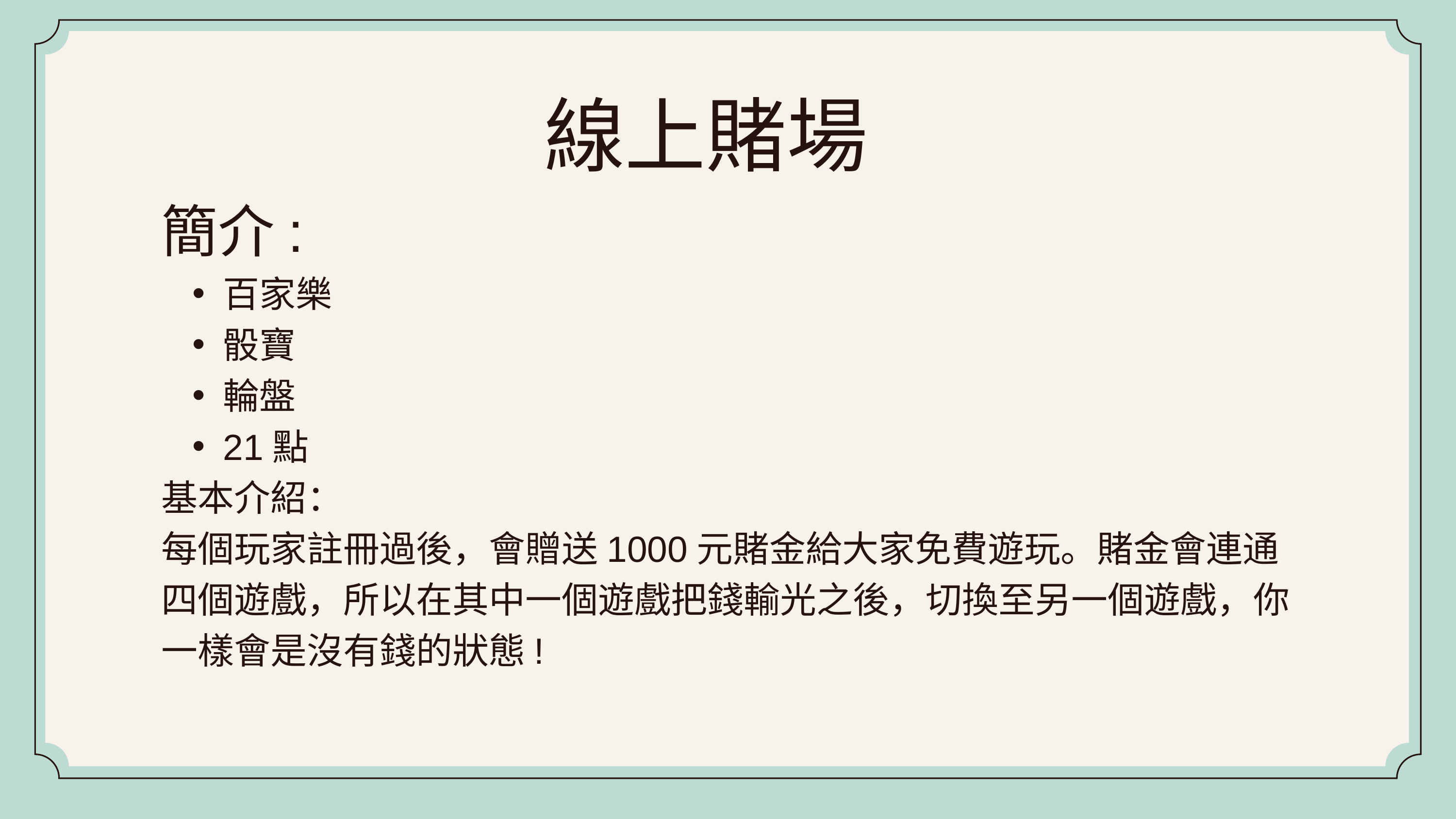

線上賭場
簡介:
百家樂
骰寶
輪盤
21點
基本介紹：
每個玩家註冊過後，會贈送1000元賭金給大家免費遊玩。賭金會連通四個遊戲，所以在其中一個遊戲把錢輸光之後，切換至另一個遊戲，你一樣會是沒有錢的狀態!